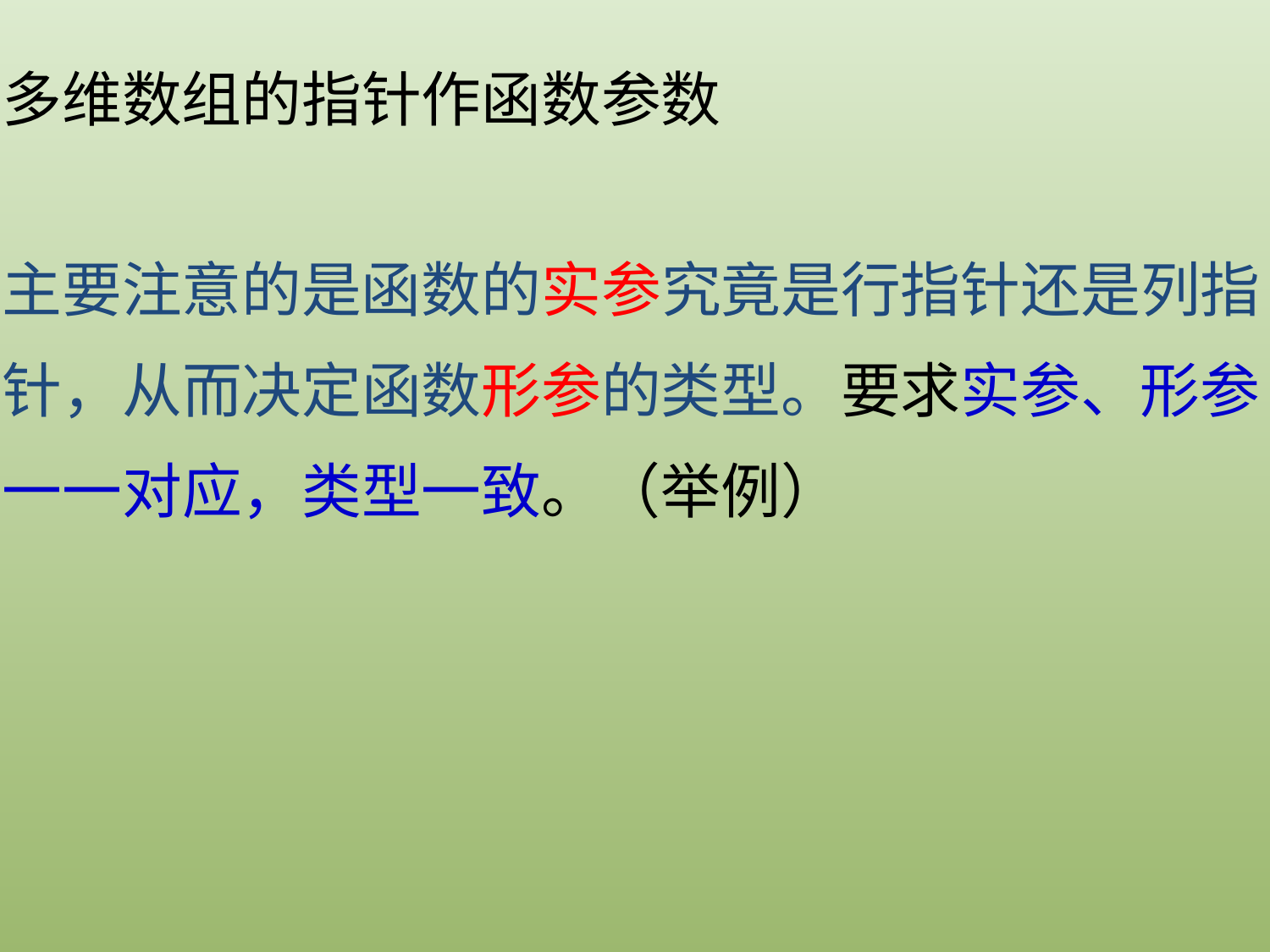

多维数组的指针作函数参数
主要注意的是函数的实参究竟是行指针还是列指针，从而决定函数形参的类型。要求实参、形参一一对应，类型一致。（举例）
472